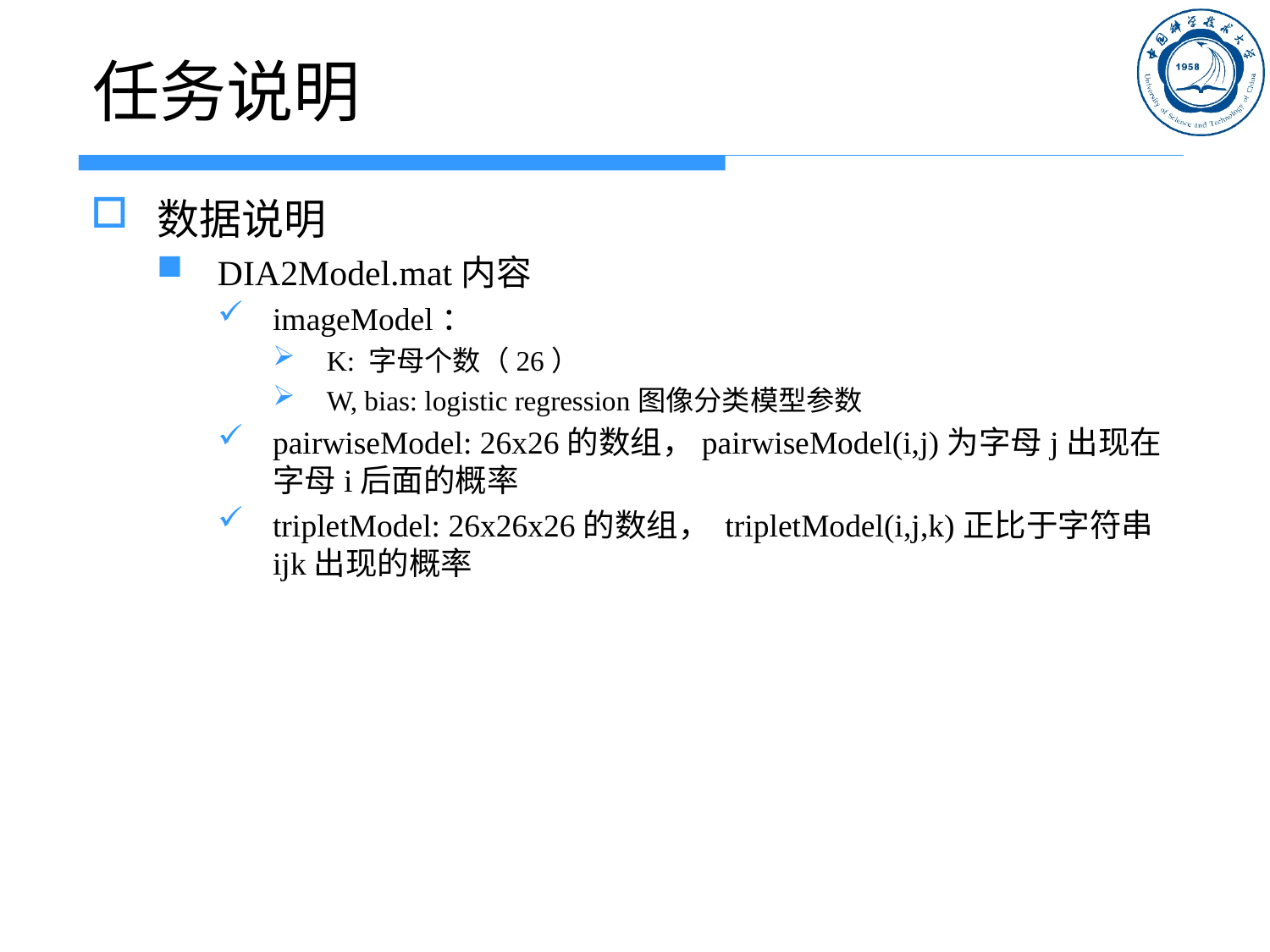

# 任务说明
数据说明
DIA2Model.mat内容
imageModel：
K: 字母个数（26）
W, bias: logistic regression图像分类模型参数
pairwiseModel: 26x26的数组，pairwiseModel(i,j)为字母j出现在字母i后面的概率
tripletModel: 26x26x26的数组， tripletModel(i,j,k)正比于字符串ijk出现的概率